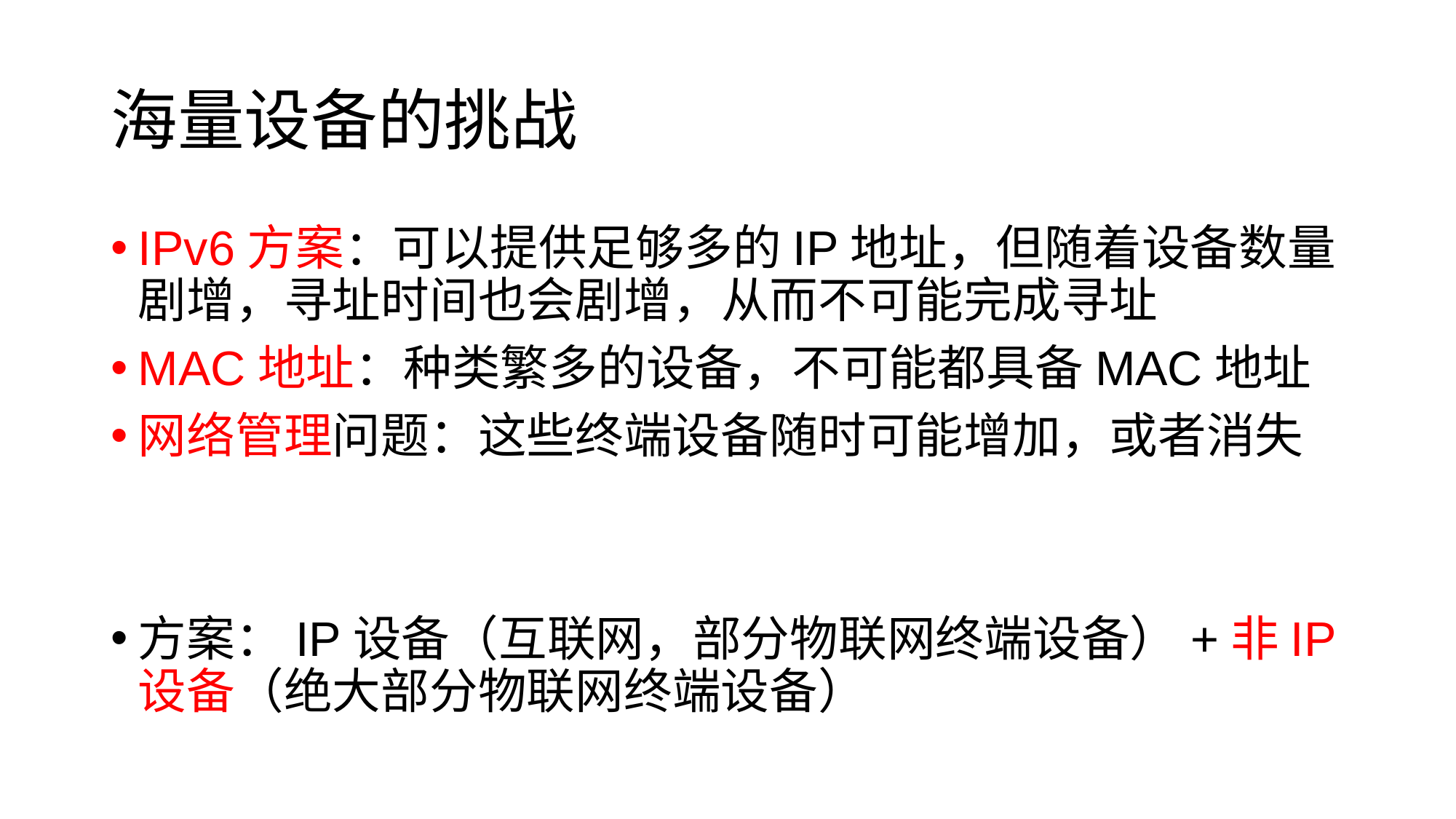

# 海量设备的挑战
IPv6方案：可以提供足够多的IP地址，但随着设备数量剧增，寻址时间也会剧增，从而不可能完成寻址
MAC地址：种类繁多的设备，不可能都具备MAC地址
网络管理问题：这些终端设备随时可能增加，或者消失

方案：IP设备（互联网，部分物联网终端设备）+非IP设备（绝大部分物联网终端设备）